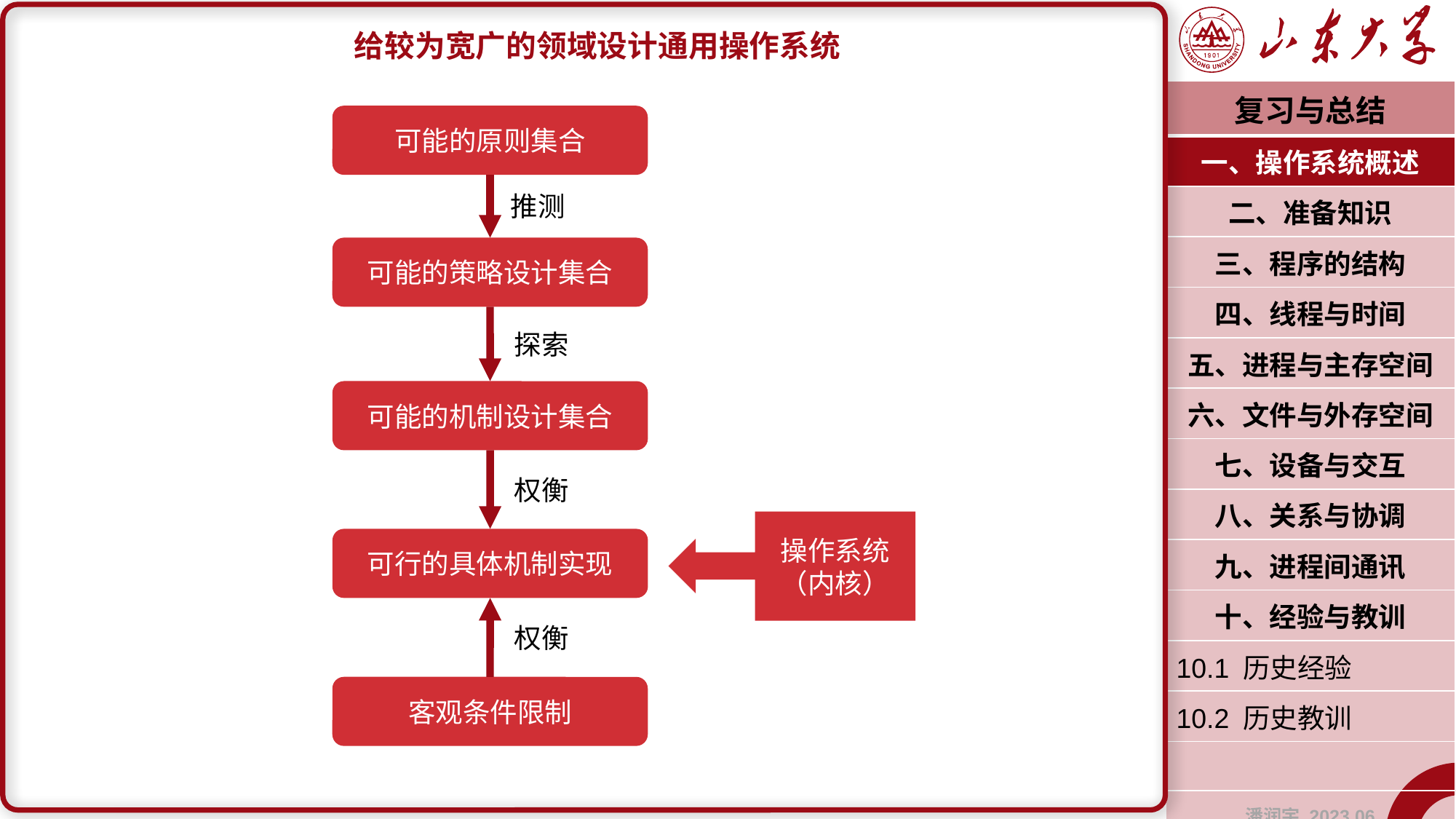

给较为宽广的领域设计通用操作系统

| 复习与总结 |
| --- |
| 一、操作系统概述 |
| 二、准备知识 |
| 三、程序的结构 |
| 四、线程与时间 |
| 五、进程与主存空间 |
| 六、文件与外存空间 |
| 七、设备与交互 |
| 八、关系与协调 |
| 九、进程间通讯 |
| 十、经验与教训 |
| 10.1 历史经验 |
| 10.2 历史教训 |
|  |
| 潘润宇 2023.06 |
可能的原则集合
推测
可能的策略设计集合
探索
可能的机制设计集合
权衡
操作系统（内核）
可行的具体机制实现
权衡
客观条件限制